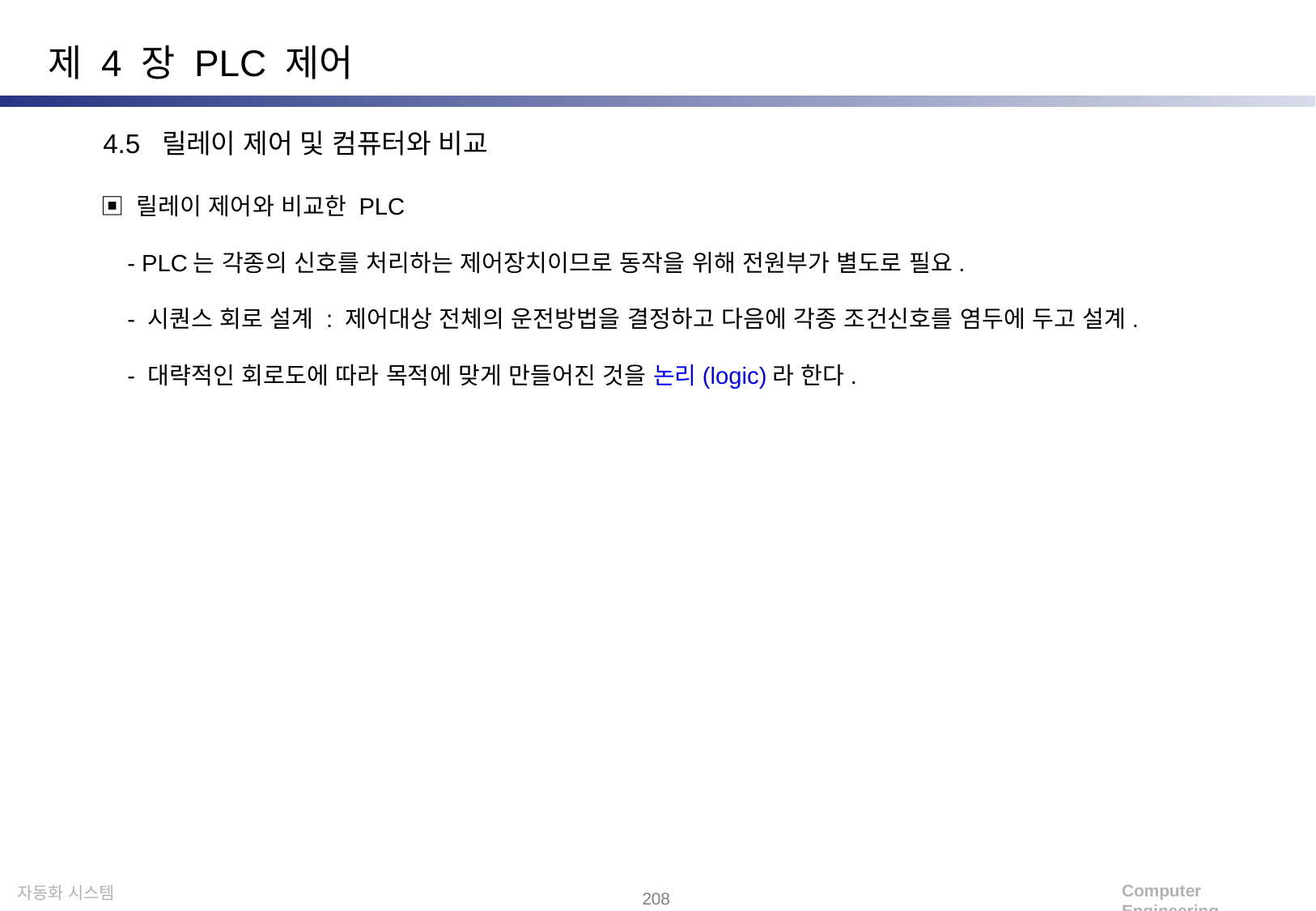

제 4 장 PLC 제어
4.5  릴레이 제어 및 컴퓨터와 비교
▣ 릴레이 제어와 비교한 PLC
    - PLC는 각종의 신호를 처리하는 제어장치이므로 동작을 위해 전원부가 별도로 필요.
    - 시퀀스 회로 설계 : 제어대상 전체의 운전방법을 결정하고 다음에 각종 조건신호를 염두에 두고 설계.
    - 대략적인 회로도에 따라 목적에 맞게 만들어진 것을 논리(logic)라 한다.